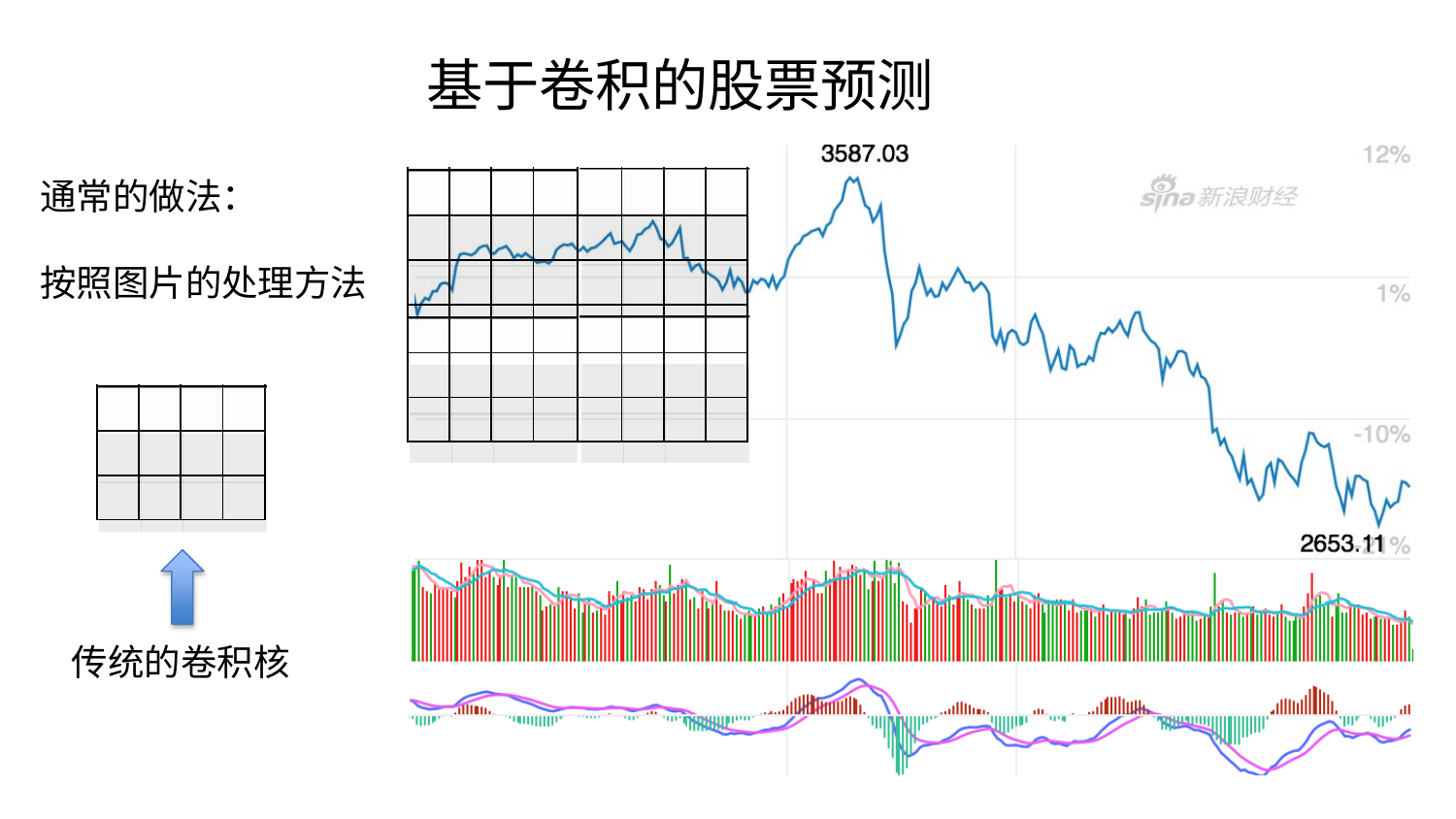

# 基于卷积的股票预测

|  |  |  |  |  |  |  |  |
| --- | --- | --- | --- | --- | --- | --- | --- |
|  |  |  |  |  |  |  |  |
|  |  |  |  |  |  |  |  |
|  |  |  |  |  |  |  |  |
|  |  |  |  |  |  |  |  |
|  |  |  |  |  |  |  |  |

通常的做法：
按照图片的处理方法

|  |  |  |  |
| --- | --- | --- | --- |
|  |  |  |  |
|  |  |  |  |

传统的卷积核